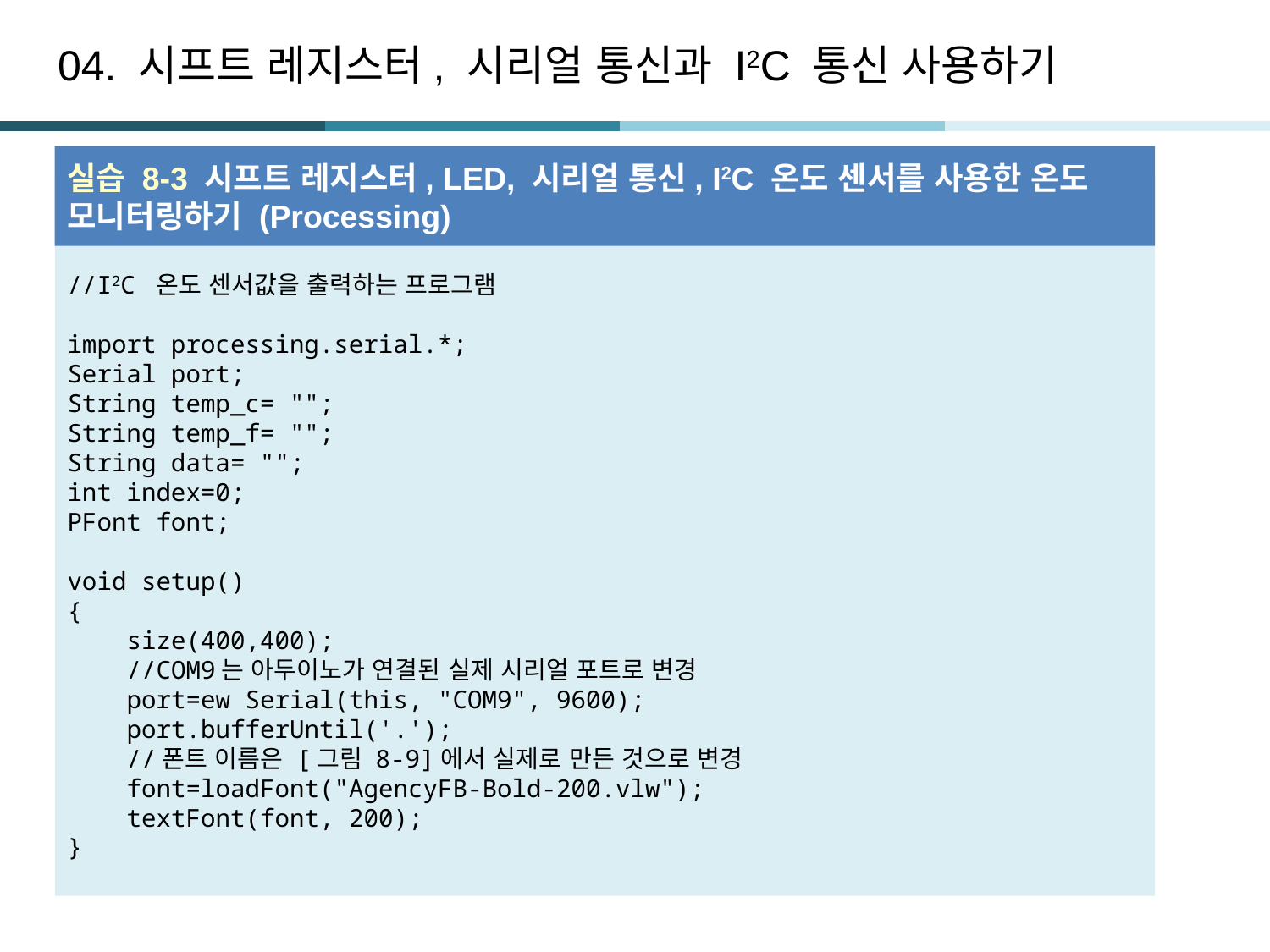

# 04. 시프트 레지스터, 시리얼 통신과 I2C 통신 사용하기
실습 8-3 시프트 레지스터, LED, 시리얼 통신, I2C 온도 센서를 사용한 온도 모니터링하기 (Processing)

//I2C 온도 센서값을 출력하는 프로그램

import processing.serial.*;
Serial port;
String temp_c= "";
String temp_f= "";
String data= "";
int index=0;
PFont font;

void setup()
{
    size(400,400);
    //COM9는 아두이노가 연결된 실제 시리얼 포트로 변경
    port=ew Serial(this, "COM9", 9600);
    port.bufferUntil('.');
    //폰트 이름은 [그림 8-9]에서 실제로 만든 것으로 변경
    font=loadFont("AgencyFB-Bold-200.vlw");
    textFont(font, 200);
}